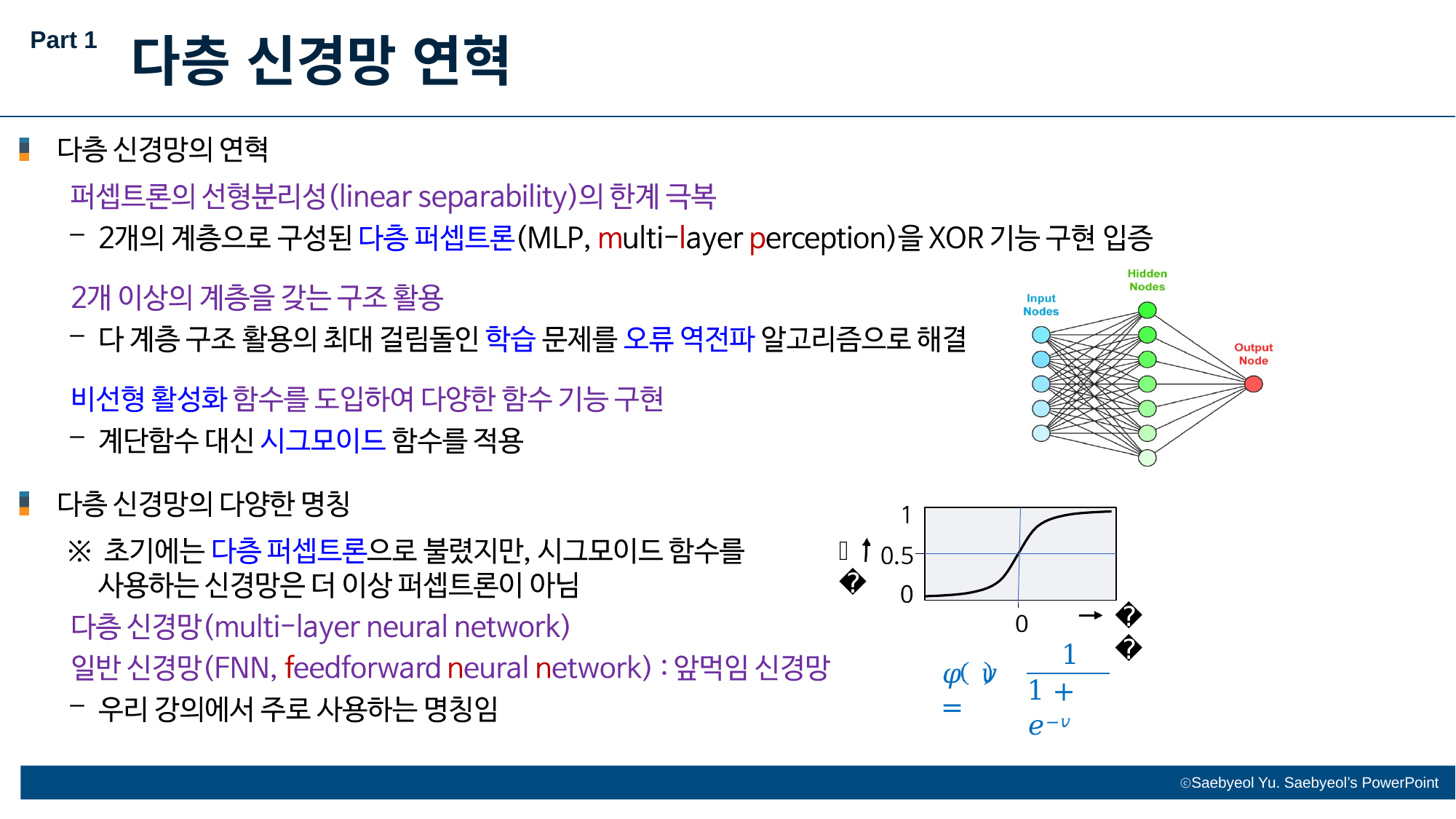

Part 1
다층 신경망 연혁

𝑦

𝑣

1

𝜑  𝑣	=

1 + 𝑒−𝑣